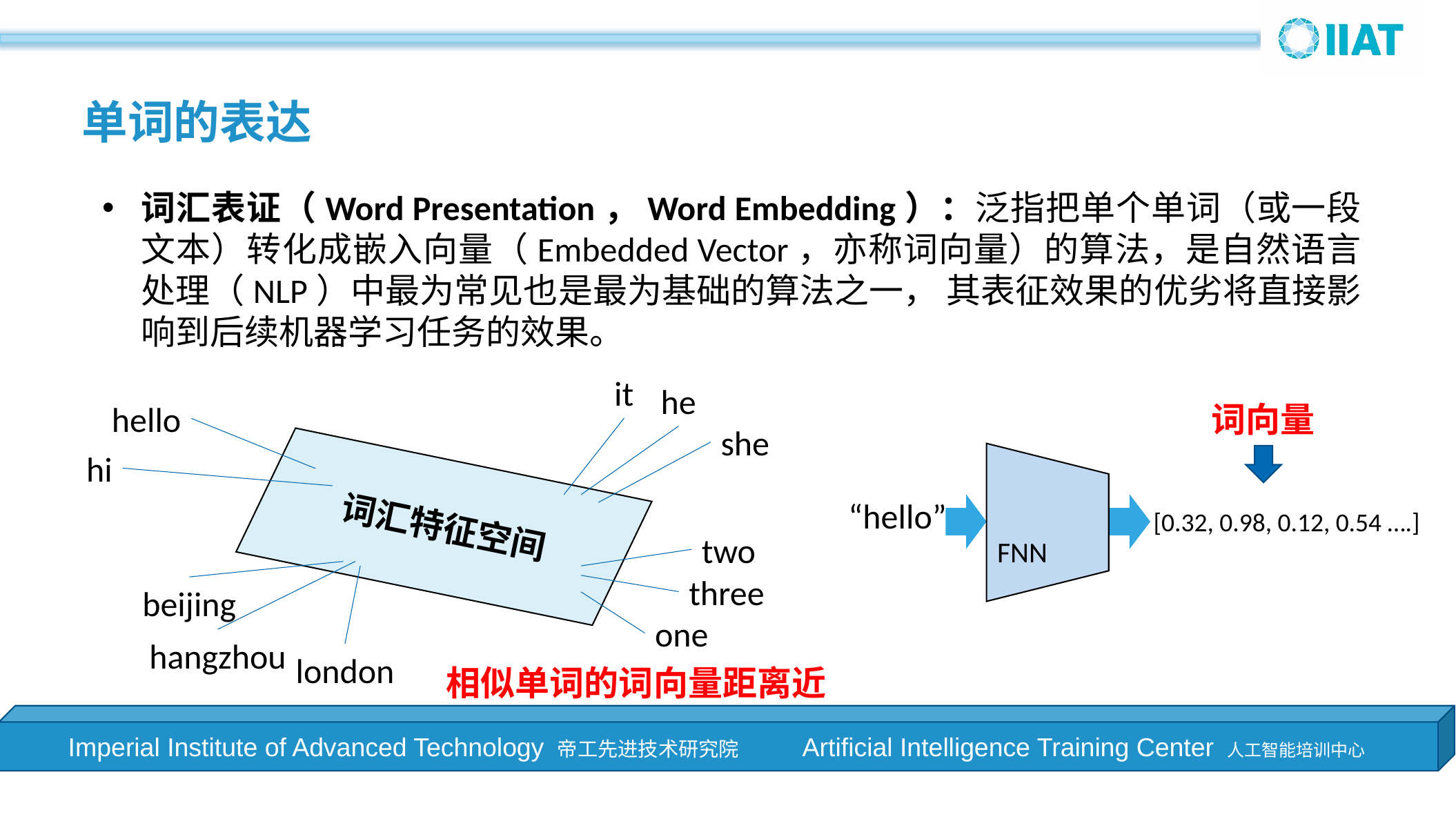

单词的表达
词汇表证（Word Presentation，Word Embedding）：泛指把单个单词（或一段文本）转化成嵌入向量（Embedded Vector，亦称词向量）的算法，是自然语言处理（NLP）中最为常见也是最为基础的算法之一， 其表征效果的优劣将直接影响到后续机器学习任务的效果。

it
he
hello
词向量
she
hi

词汇特征空间
FNN
“hello”

[0.32, 0.98, 0.12, 0.54 ….]
two
three
beijing
one
hangzhou
london
相似单词的词向量距离近